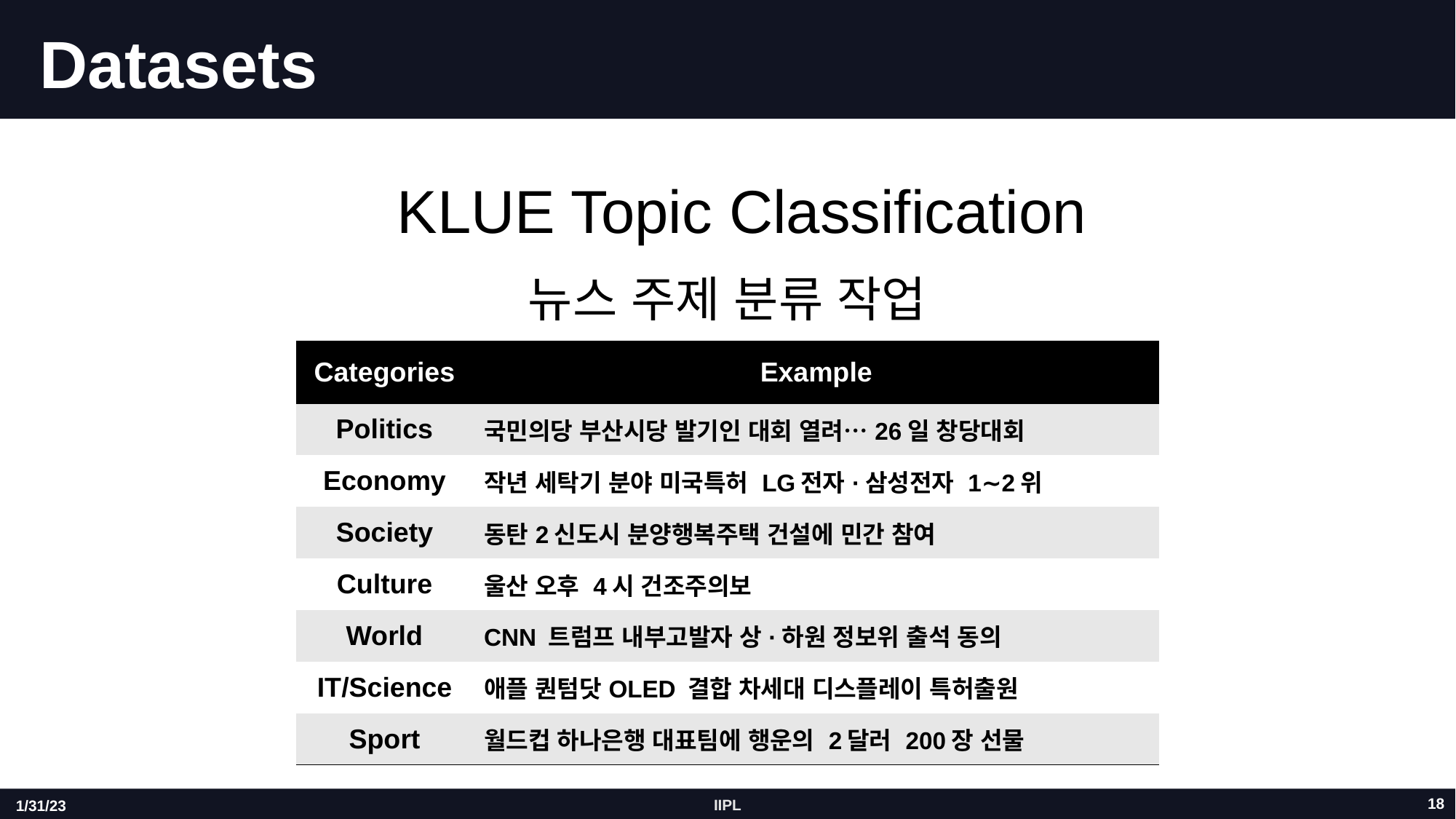

# Datasets
KLUE Topic Classification
뉴스 주제 분류 작업
| Categories | Example |
| --- | --- |
| Politics | 국민의당 부산시당 발기인 대회 열려…26일 창당대회 |
| Economy | 작년 세탁기 분야 미국특허 LG전자·삼성전자 1∼2위 |
| Society | 동탄2신도시 분양행복주택 건설에 민간 참여 |
| Culture | 울산 오후 4시 건조주의보 |
| World | CNN 트럼프 내부고발자 상·하원 정보위 출석 동의 |
| IT/Science | 애플 퀀텀닷OLED 결합 차세대 디스플레이 특허출원 |
| Sport | 월드컵 하나은행 대표팀에 행운의 2달러 200장 선물 |
18
IIPL
1/31/23